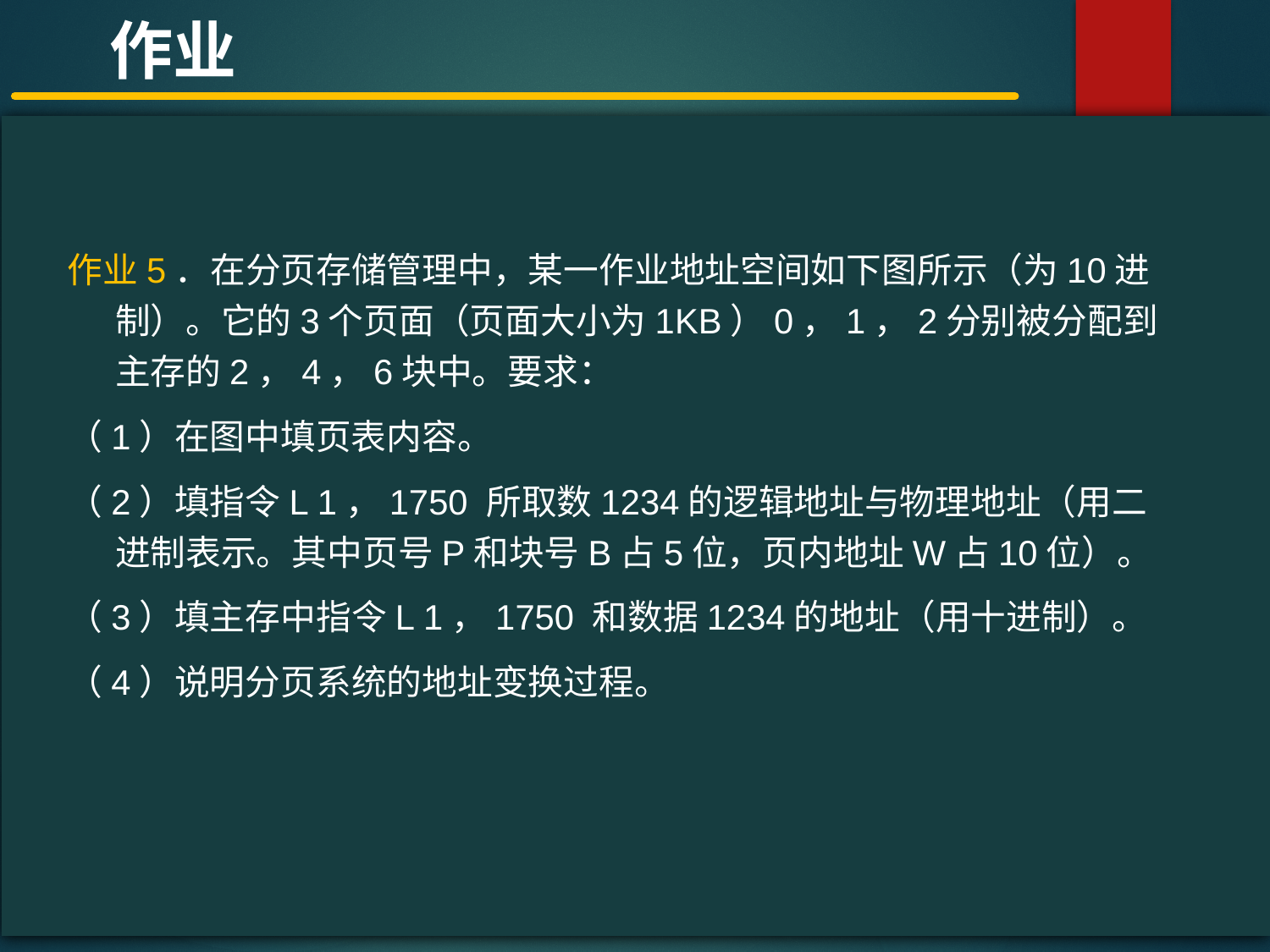

作业
#
作业5．在分页存储管理中，某一作业地址空间如下图所示（为10进制）。它的3个页面（页面大小为1KB）0，1，2分别被分配到主存的2，4，6块中。要求：
（1）在图中填页表内容。
（2）填指令L 1，1750 所取数1234的逻辑地址与物理地址（用二进制表示。其中页号P和块号B占5位，页内地址W占10位）。
（3）填主存中指令L 1，1750 和数据1234的地址（用十进制）。
（4）说明分页系统的地址变换过程。